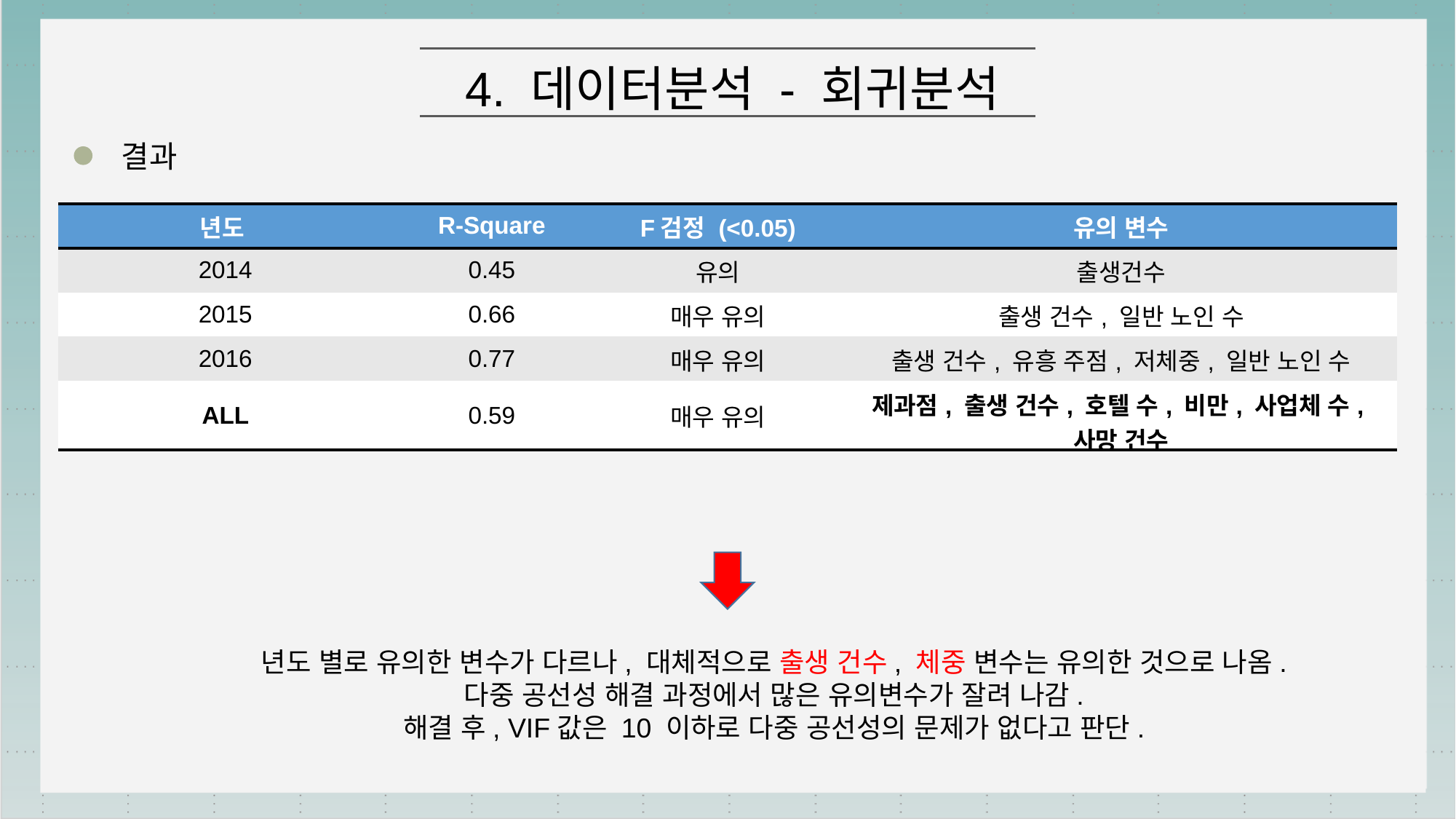

4. 데이터분석 - 회귀분석
결과

| 년도 | R-Square | F검정 (<0.05) | 유의 변수 |
| --- | --- | --- | --- |
| 2014 | 0.45 | 유의 | 출생건수 |
| 2015 | 0.66 | 매우 유의 | 출생 건수, 일반 노인 수 |
| 2016 | 0.77 | 매우 유의 | 출생 건수, 유흥 주점, 저체중, 일반 노인 수 |
| ALL | 0.59 | 매우 유의 | 제과점, 출생 건수, 호텔 수, 비만, 사업체 수, 사망 건수 |

년도 별로 유의한 변수가 다르나, 대체적으로 출생 건수, 체중 변수는 유의한 것으로 나옴.
다중 공선성 해결 과정에서 많은 유의변수가 잘려 나감.
해결 후, VIF값은 10 이하로 다중 공선성의 문제가 없다고 판단.